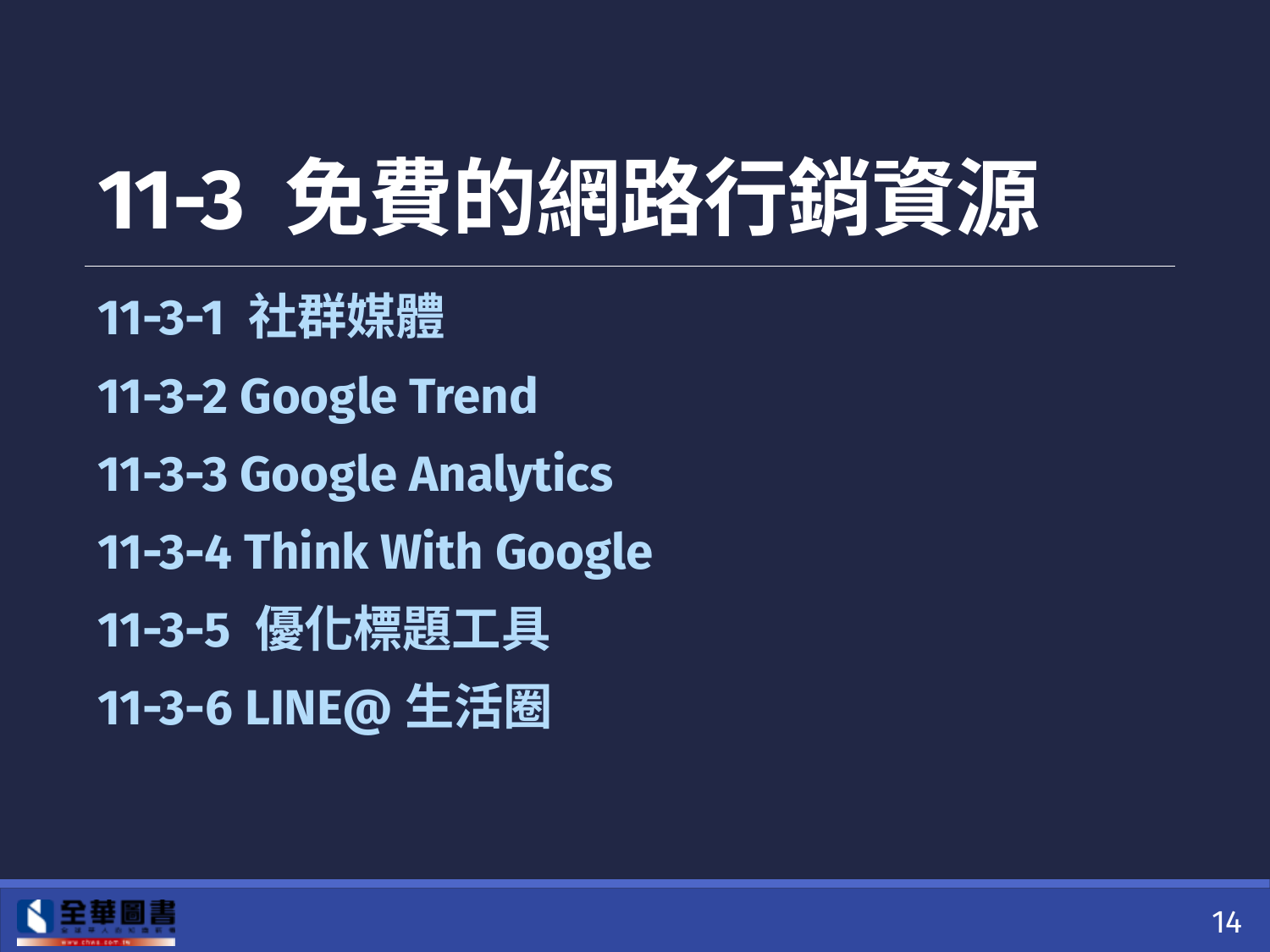

# 11-3 免費的網路行銷資源
11-3-1 社群媒體
11-3-2 Google Trend
11-3-3 Google Analytics
11-3-4 Think With Google
11-3-5 優化標題工具
11-3-6 LINE@生活圈
14